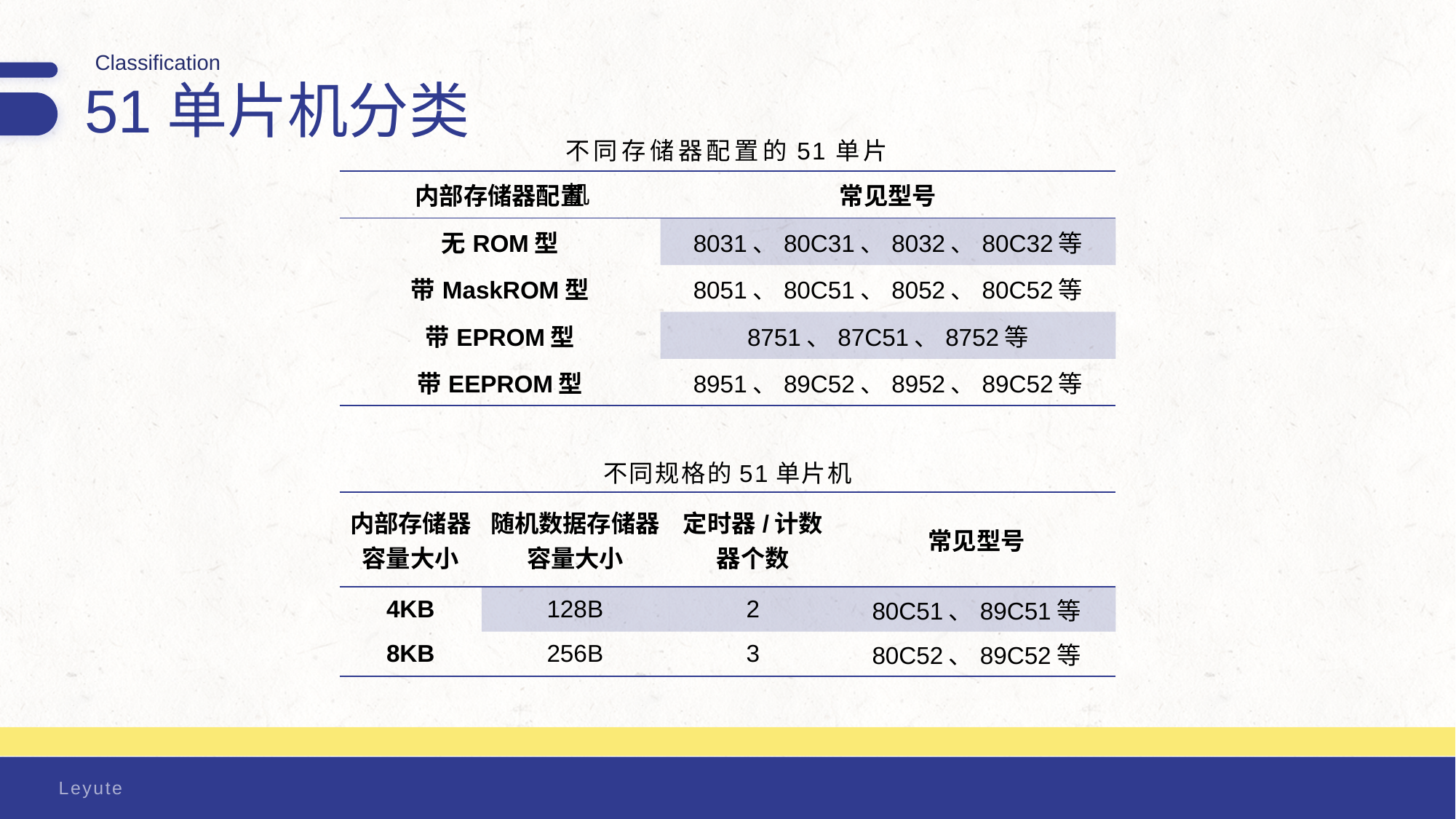

Classification
51单片机分类
不同存储器配置的51单片机
| 内部存储器配置 | 常见型号 |
| --- | --- |
| 无ROM型 | 8031、80C31、8032、80C32等 |
| 带MaskROM型 | 8051、80C51、8052、80C52等 |
| 带EPROM型 | 8751、87C51、8752等 |
| 带EEPROM型 | 8951、89C52、8952、89C52等 |
不同规格的51单片机
| 内部存储器 容量大小 | 随机数据存储器 容量大小 | 定时器/计数器个数 | 常见型号 |
| --- | --- | --- | --- |
| 4KB | 128B | 2 | 80C51、89C51等 |
| 8KB | 256B | 3 | 80C52、89C52等 |